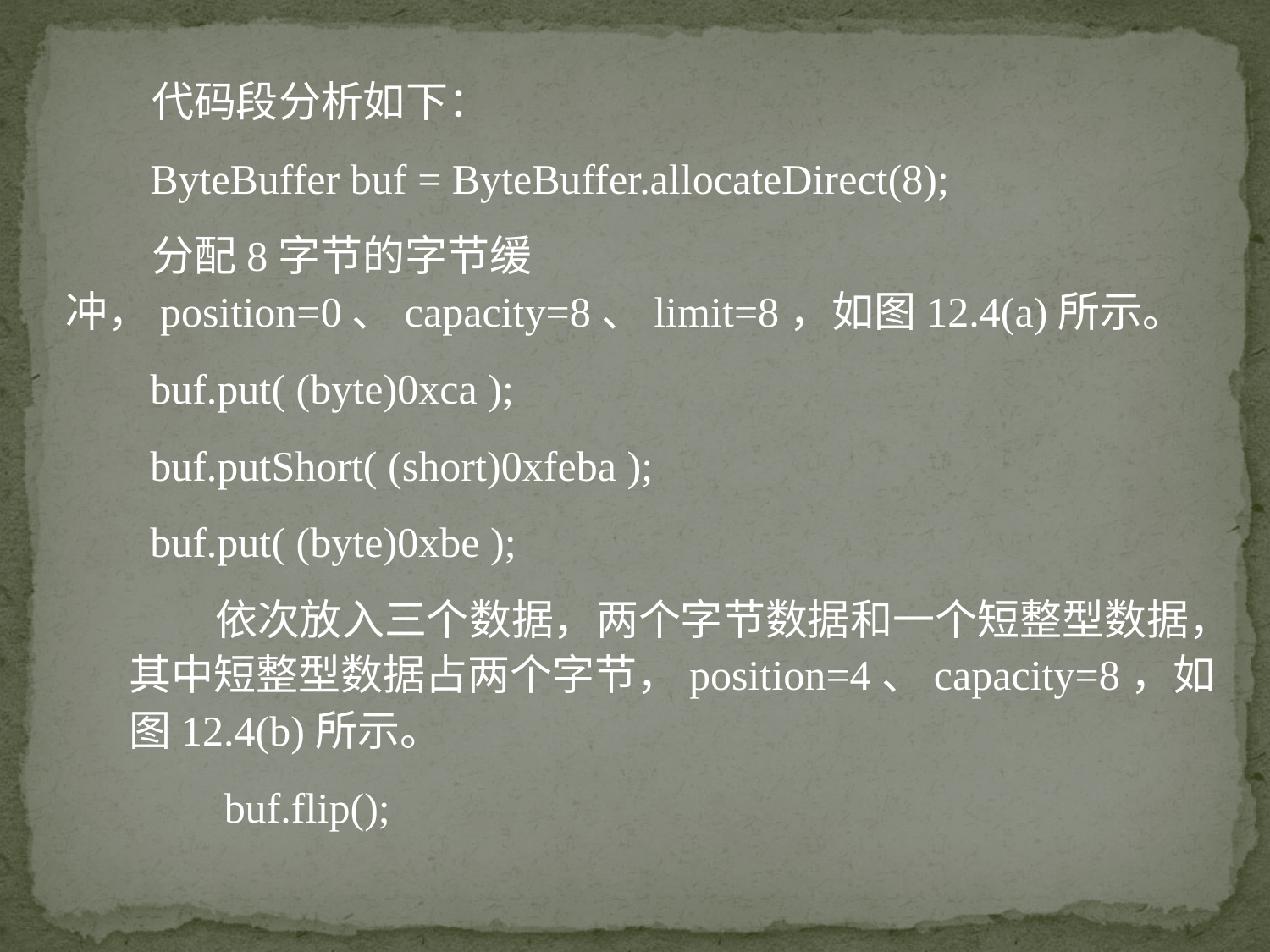

代码段分析如下：
        ByteBuffer buf = ByteBuffer.allocateDirect(8);
        分配8字节的字节缓冲，position=0、capacity=8、limit=8，如图12.4(a)所示。
  buf.put( (byte)0xca );
  buf.putShort( (short)0xfeba );
  buf.put( (byte)0xbe );
        依次放入三个数据，两个字节数据和一个短整型数据，其中短整型数据占两个字节，position=4、capacity=8，如图12.4(b)所示。
         buf.flip();